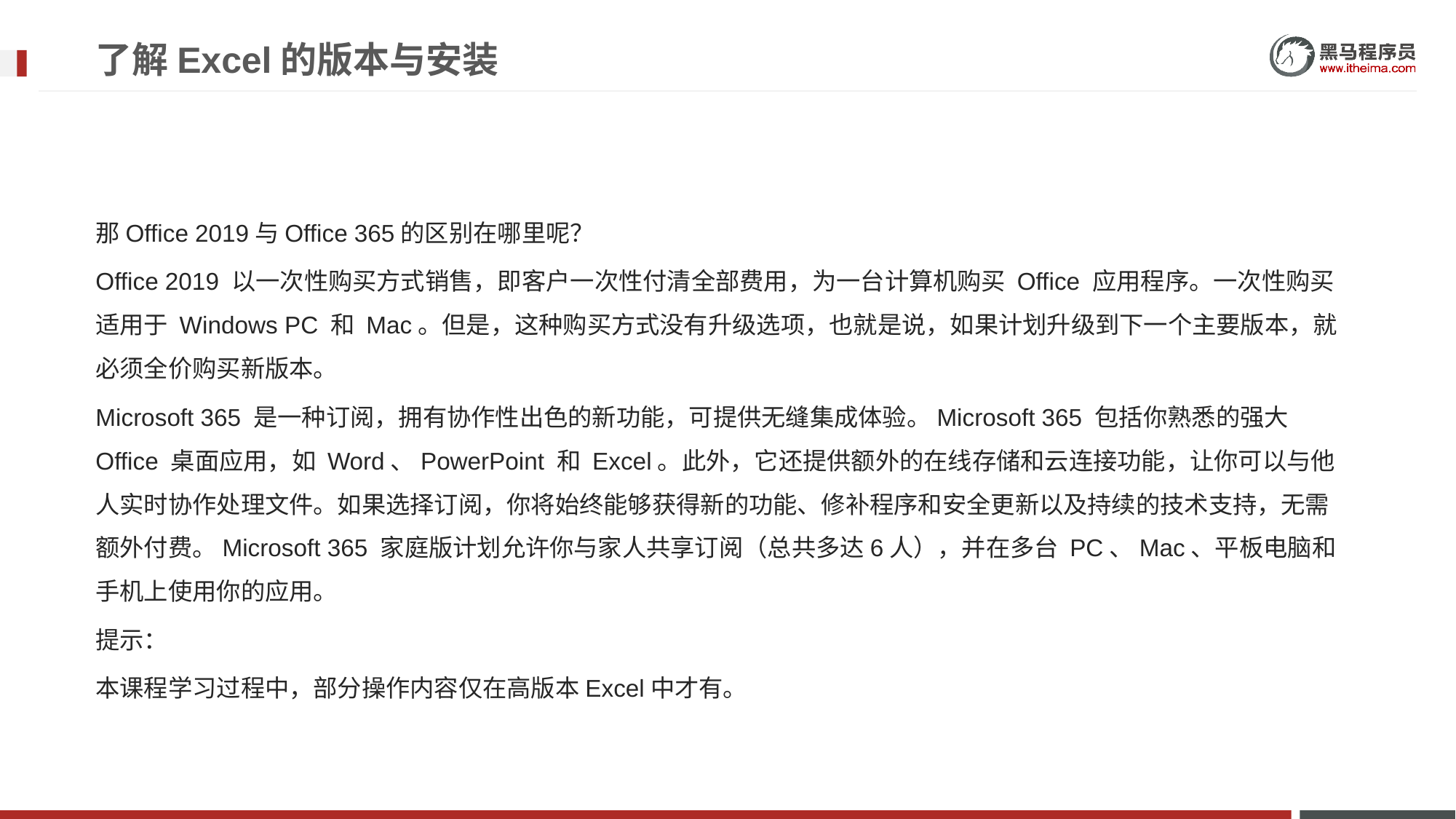

# 了解Excel的版本与安装
那Office 2019与Office 365的区别在哪里呢？
Office 2019 以一次性购买方式销售，即客户一次性付清全部费用，为一台计算机购买 Office 应用程序。一次性购买适用于 Windows PC 和 Mac。但是，这种购买方式没有升级选项，也就是说，如果计划升级到下一个主要版本，就必须全价购买新版本。
Microsoft 365 是一种订阅，拥有协作性出色的新功能，可提供无缝集成体验。Microsoft 365 包括你熟悉的强大 Office 桌面应用，如 Word、PowerPoint 和 Excel。此外，它还提供额外的在线存储和云连接功能，让你可以与他人实时协作处理文件。如果选择订阅，你将始终能够获得新的功能、修补程序和安全更新以及持续的技术支持，无需额外付费。Microsoft 365 家庭版计划允许你与家人共享订阅（总共多达6人），并在多台 PC、Mac、平板电脑和手机上使用你的应用。
提示：
本课程学习过程中，部分操作内容仅在高版本Excel中才有。